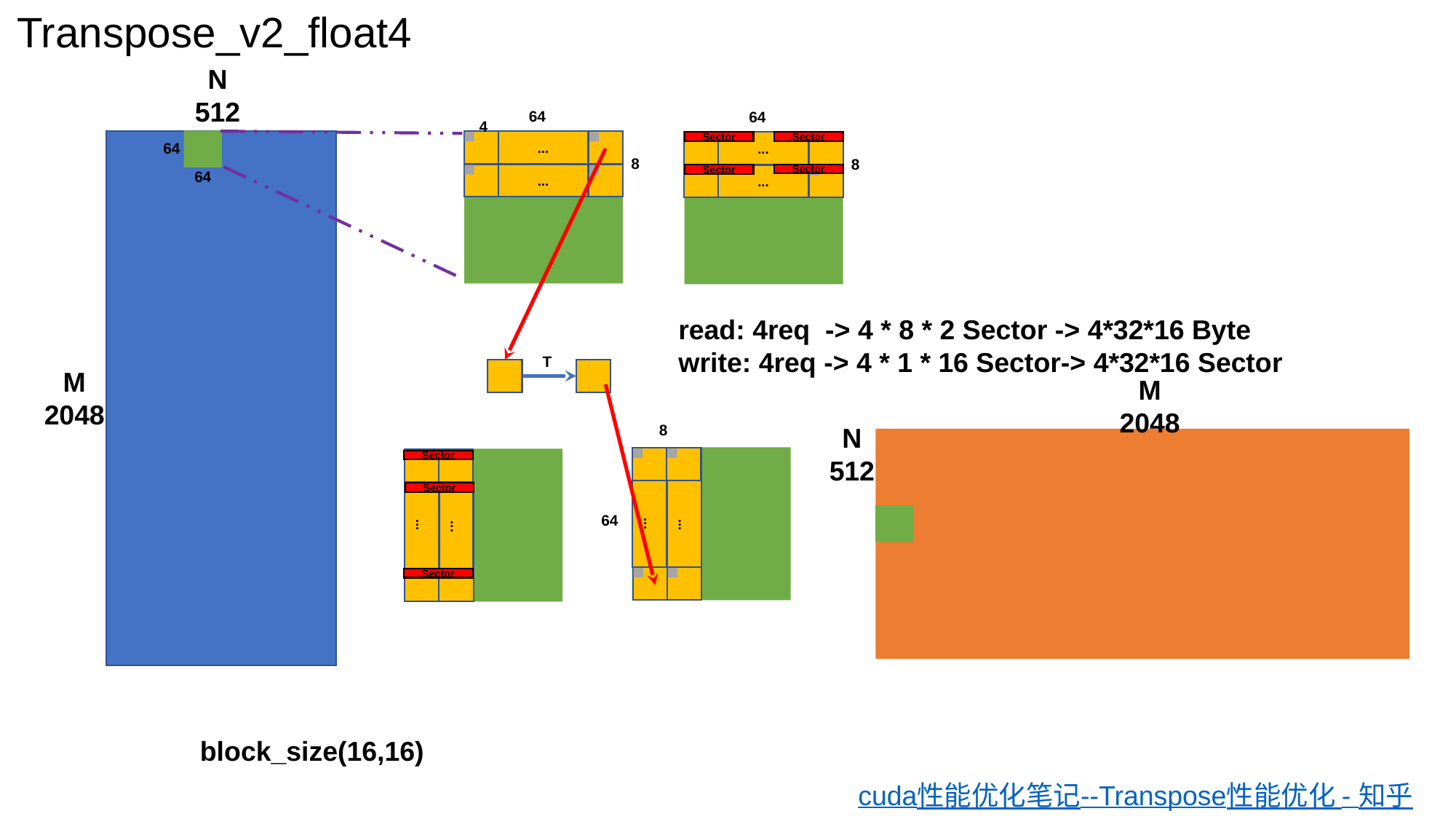

Transpose_v2_float4
N
512
64
64
4

...

Sector
...
Sector

64
8
8
64

...

Sector
Sector

...

read: 4req  -> 4 * 8 * 2 Sector -> 4*32*16 Byte
write: 4req -> 4 * 1 * 16 Sector-> 4*32*16 Sector
T
M
2048

M
2048
8
N
512

Sector
Sector
64

...
...
...
...

Sector

block_size(16,16)
cuda性能优化笔记--Transpose性能优化 - 知乎